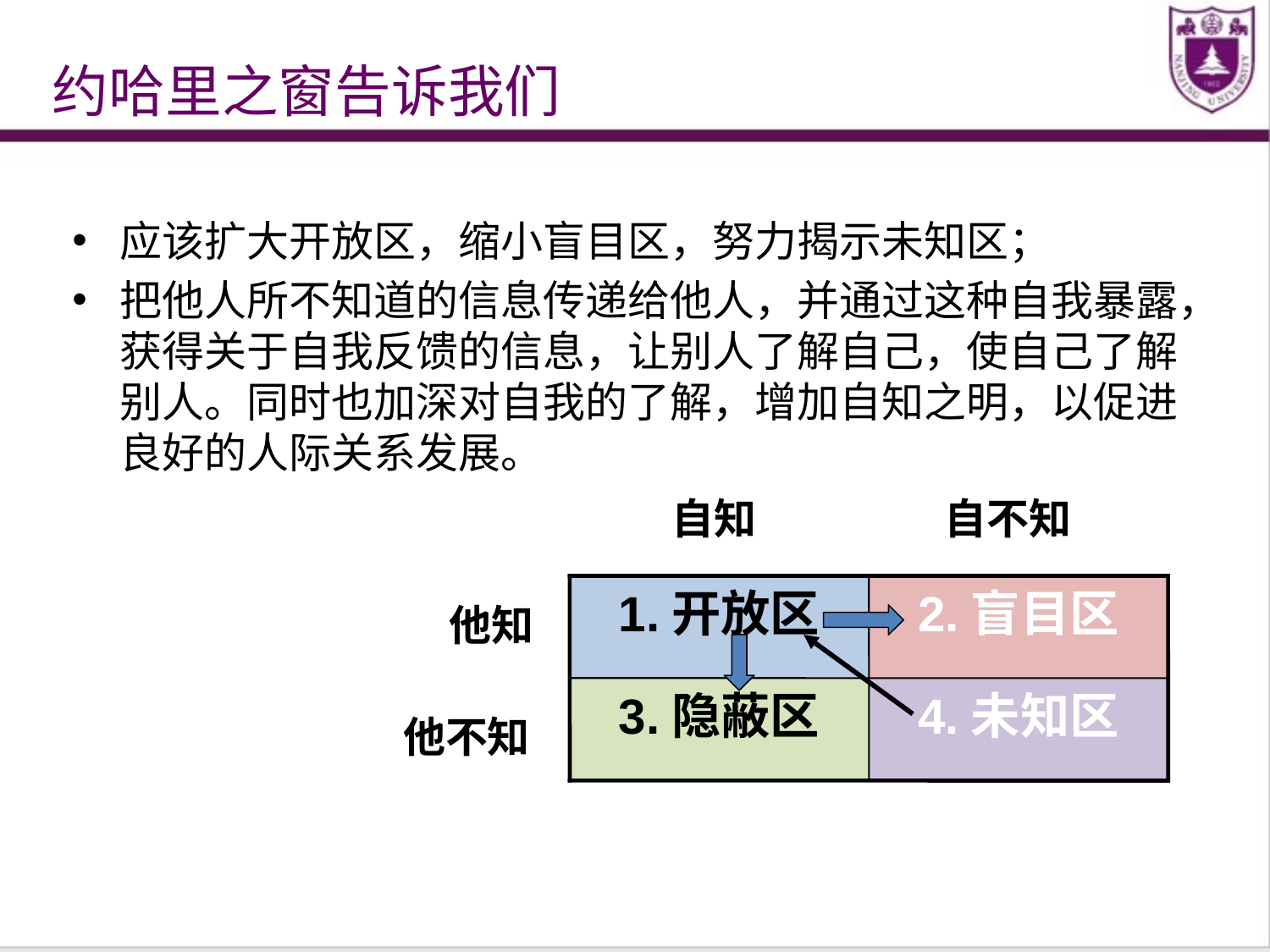

# 约哈里之窗告诉我们
应该扩大开放区，缩小盲目区，努力揭示未知区；
把他人所不知道的信息传递给他人，并通过这种自我暴露，获得关于自我反馈的信息，让别人了解自己，使自己了解别人。同时也加深对自我的了解，增加自知之明，以促进良好的人际关系发展。

自知
自不知
1.开放区

2.盲目区

他知
3.隐蔽区

4.未知区
他不知